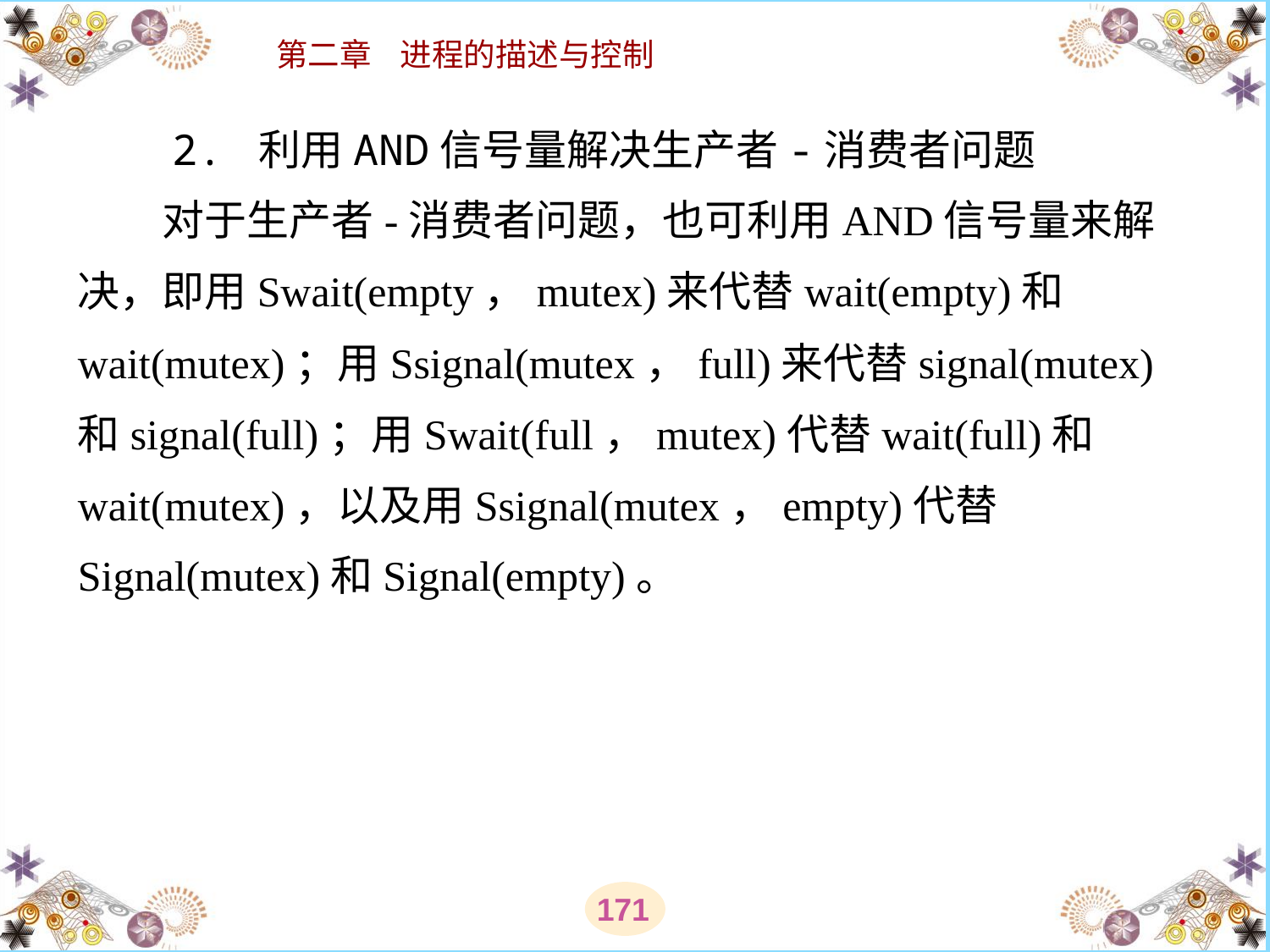

# 2. 利用AND信号量解决生产者-消费者问题 　　对于生产者-消费者问题，也可利用AND信号量来解决，即用Swait(empty，mutex)来代替wait(empty)和wait(mutex)；用Ssignal(mutex，full)来代替signal(mutex)和signal(full)；用Swait(full，mutex)代替wait(full)和wait(mutex)，以及用Ssignal(mutex，empty)代替Signal(mutex)和Signal(empty)。